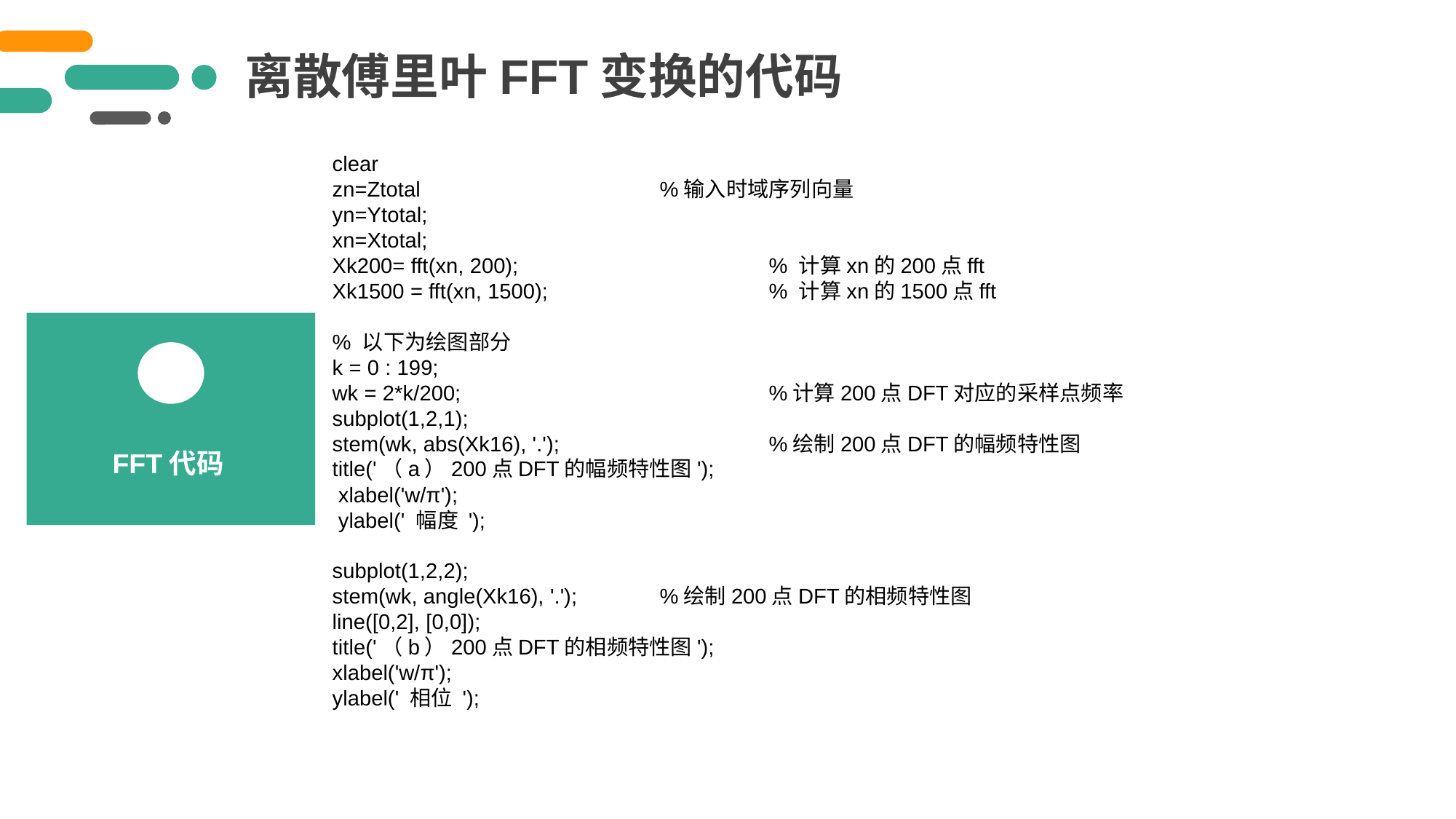

离散傅里叶FFT变换的代码
clear
zn=Ztotal            		%输入时域序列向量
yn=Ytotal;
xn=Xtotal;
Xk200= fft(xn, 200);         		% 计算xn的200点fft
Xk1500 = fft(xn, 1500);         		% 计算xn的1500点fft

% 以下为绘图部分
k = 0 : 199;
wk = 2*k/200;            			%计算200点DFT对应的采样点频率
subplot(1,2,1);
stem(wk, abs(Xk16), '.');      		%绘制200点DFT的幅频特性图
title('（a）200点DFT的幅频特性图');
 xlabel('w/π');
 ylabel(' 幅度 ');

subplot(1,2,2);
stem(wk, angle(Xk16), '.');     	%绘制200点DFT的相频特性图
line([0,2], [0,0]);
title('（b）200点DFT的相频特性图');
xlabel('w/π');
ylabel(' 相位 ');

FFT代码